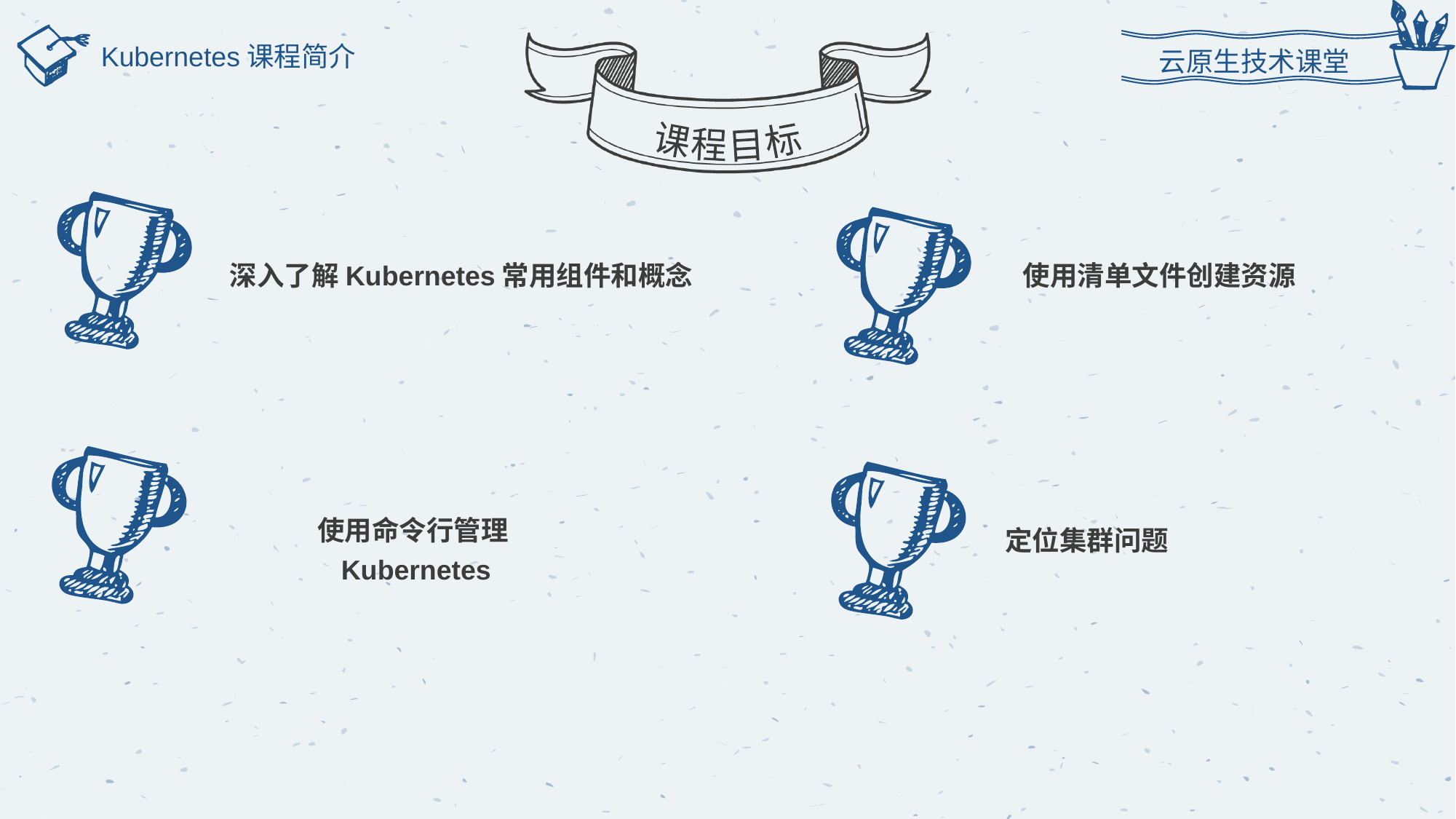

云原生技术课堂
课程目标

Kubernetes课程简介

使用清单文件创建资源
深入了解Kubernetes常用组件和概念

使用命令行管理Kubernetes
定位集群问题